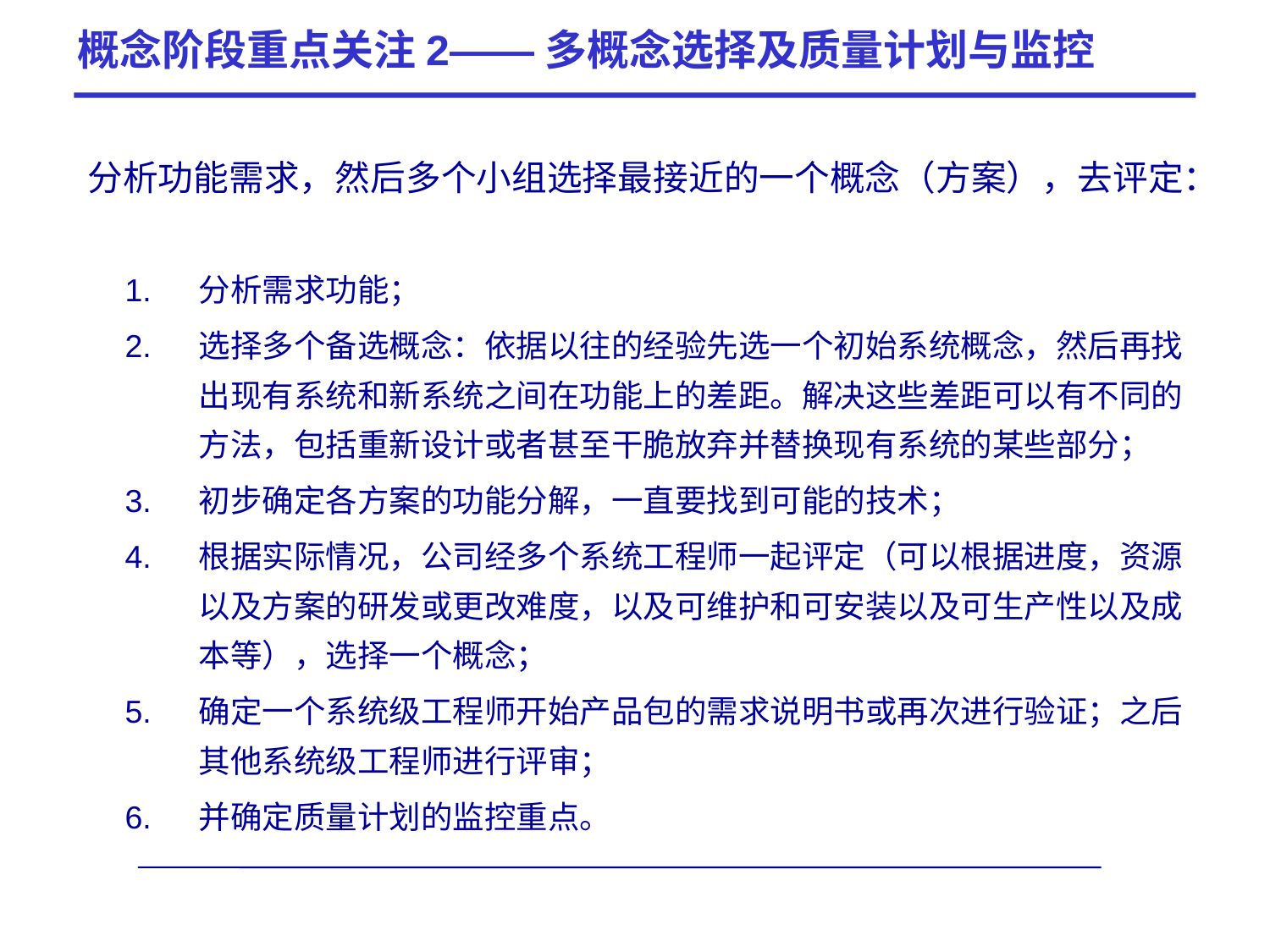

# 概念阶段重点关注2——多概念选择及质量计划与监控
分析功能需求，然后多个小组选择最接近的一个概念（方案），去评定：
分析需求功能；
选择多个备选概念：依据以往的经验先选一个初始系统概念，然后再找出现有系统和新系统之间在功能上的差距。解决这些差距可以有不同的方法，包括重新设计或者甚至干脆放弃并替换现有系统的某些部分；
初步确定各方案的功能分解，一直要找到可能的技术；
根据实际情况，公司经多个系统工程师一起评定（可以根据进度，资源以及方案的研发或更改难度，以及可维护和可安装以及可生产性以及成本等），选择一个概念；
确定一个系统级工程师开始产品包的需求说明书或再次进行验证；之后其他系统级工程师进行评审；
并确定质量计划的监控重点。